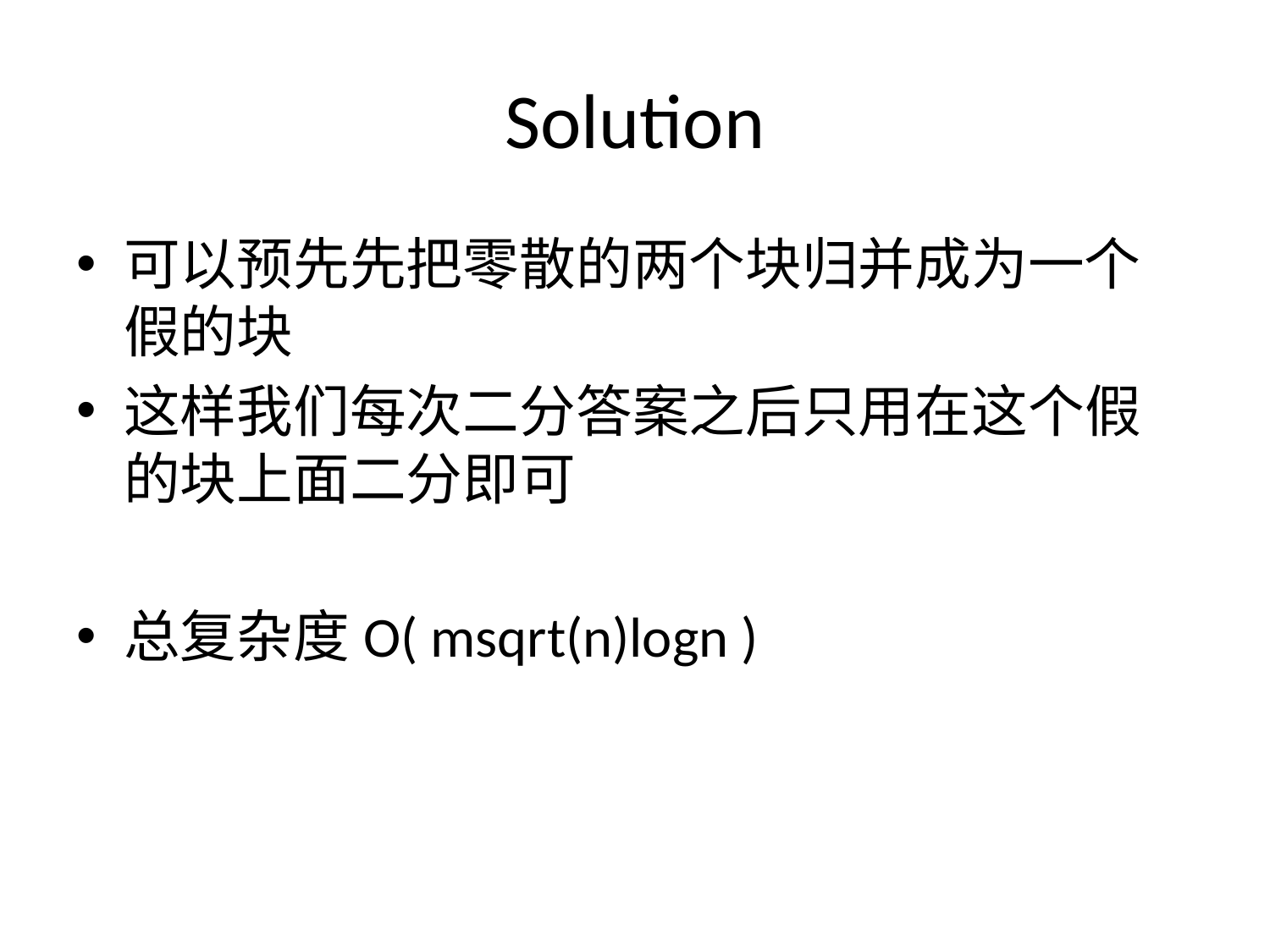

# Solution
可以预先先把零散的两个块归并成为一个假的块
这样我们每次二分答案之后只用在这个假的块上面二分即可

总复杂度O( msqrt(n)logn )